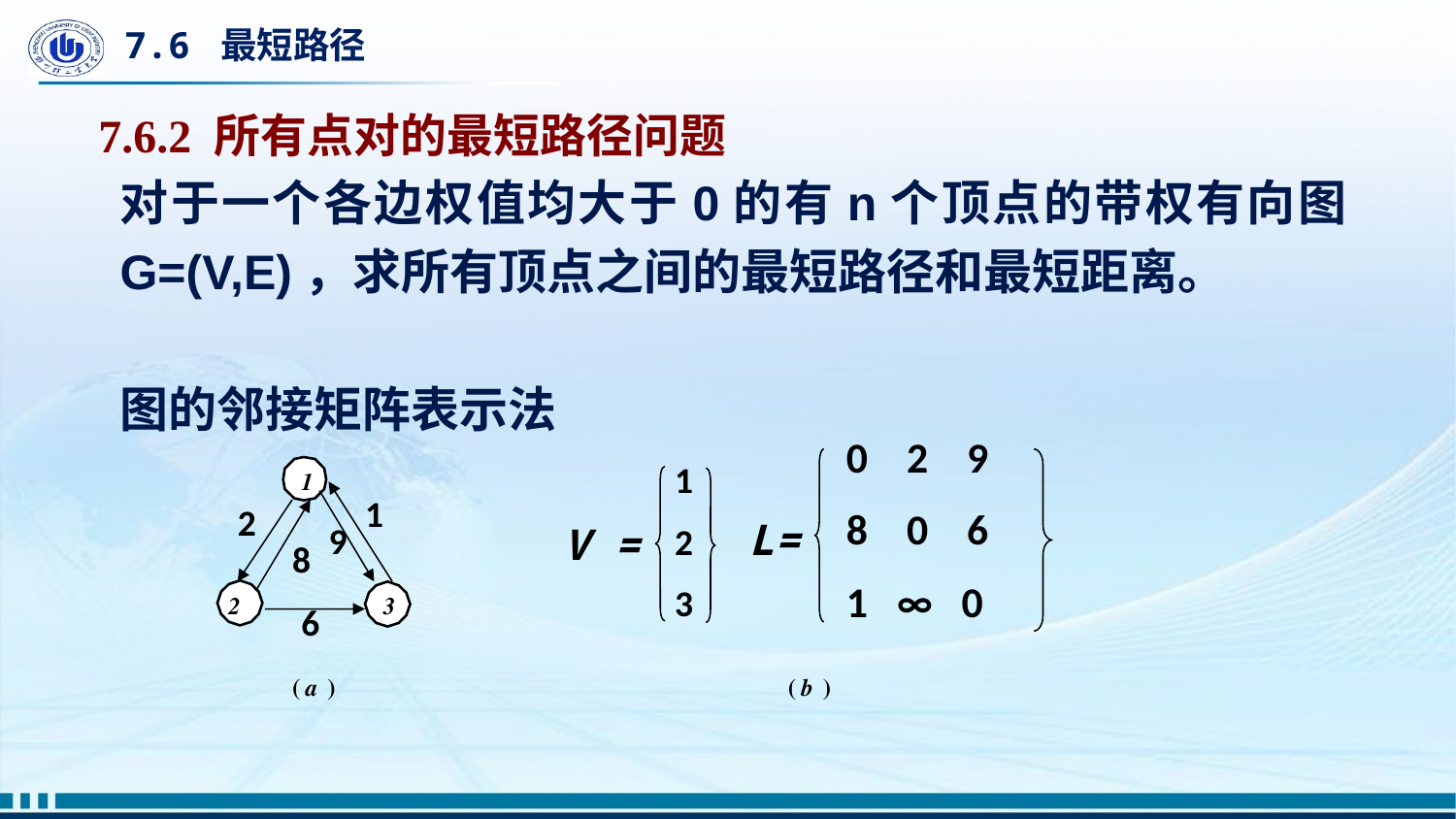

# 7.6 最短路径
7.6.2 所有点对的最短路径问题
对于一个各边权值均大于0的有n个顶点的带权有向图G=(V,E)，求所有顶点之间的最短路径和最短距离。

图的邻接矩阵表示法

0    2    9
8    0    6
1   ∞   0

1
2
3

L=
V =
(
b
)

1

2

1
2

8
9
3
6

(
a
)